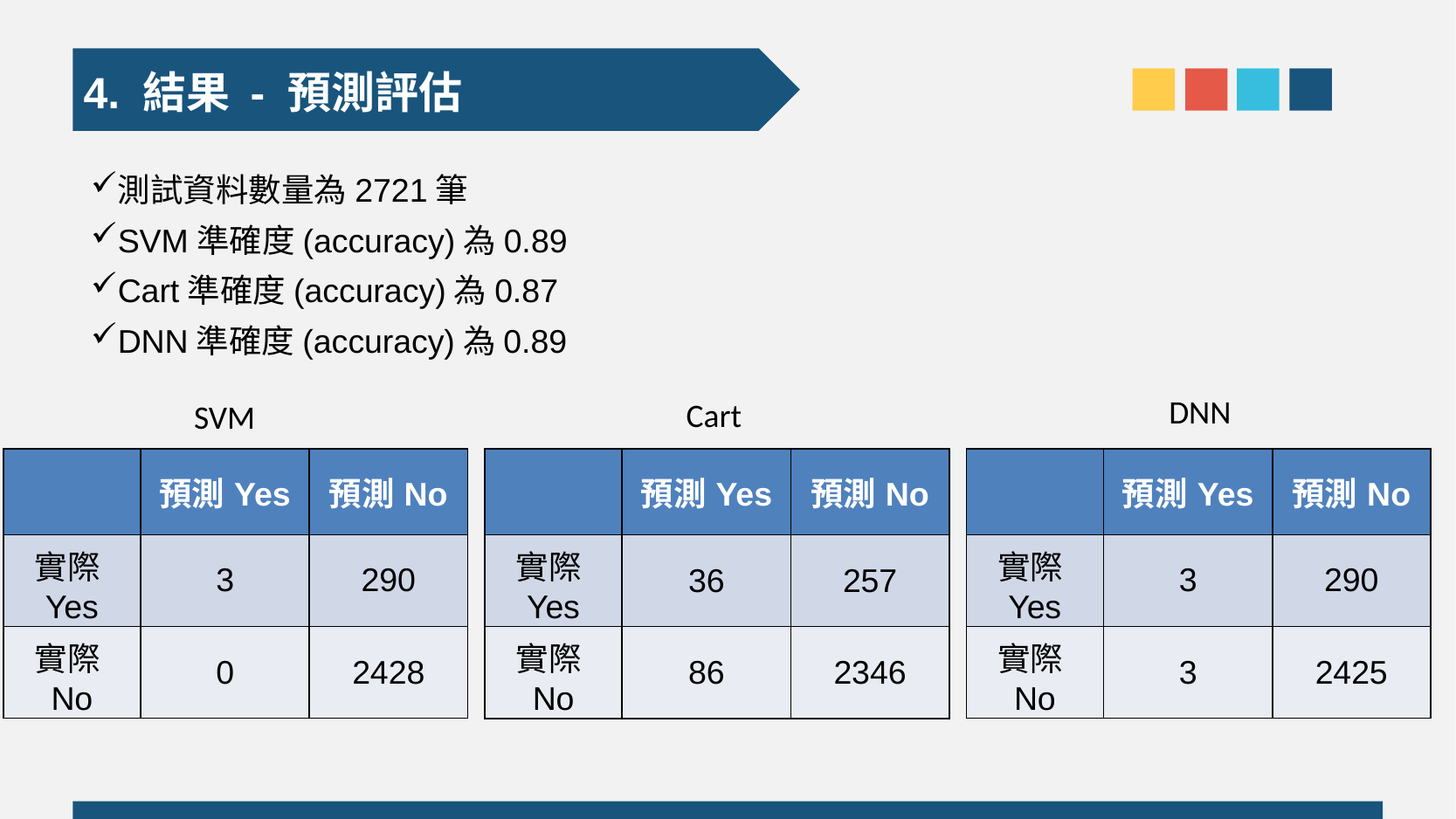

4. 結果 - 預測評估

測試資料數量為2721筆
SVM準確度(accuracy)為0.89
Cart準確度(accuracy)為0.87
DNN準確度(accuracy)為0.89
DNN
Cart
SVM
|  | 預測Yes | 預測No |
| --- | --- | --- |
| 實際Yes | 3 | 290 |
| 實際No | 3 | 2425 |
|  | 預測Yes | 預測No |
| --- | --- | --- |
| 實際Yes | 3 | 290 |
| 實際No | 0 | 2428 |
|  | 預測Yes | 預測No |
| --- | --- | --- |
| 實際Yes | 36 | 257 |
| 實際No | 86 | 2346 |